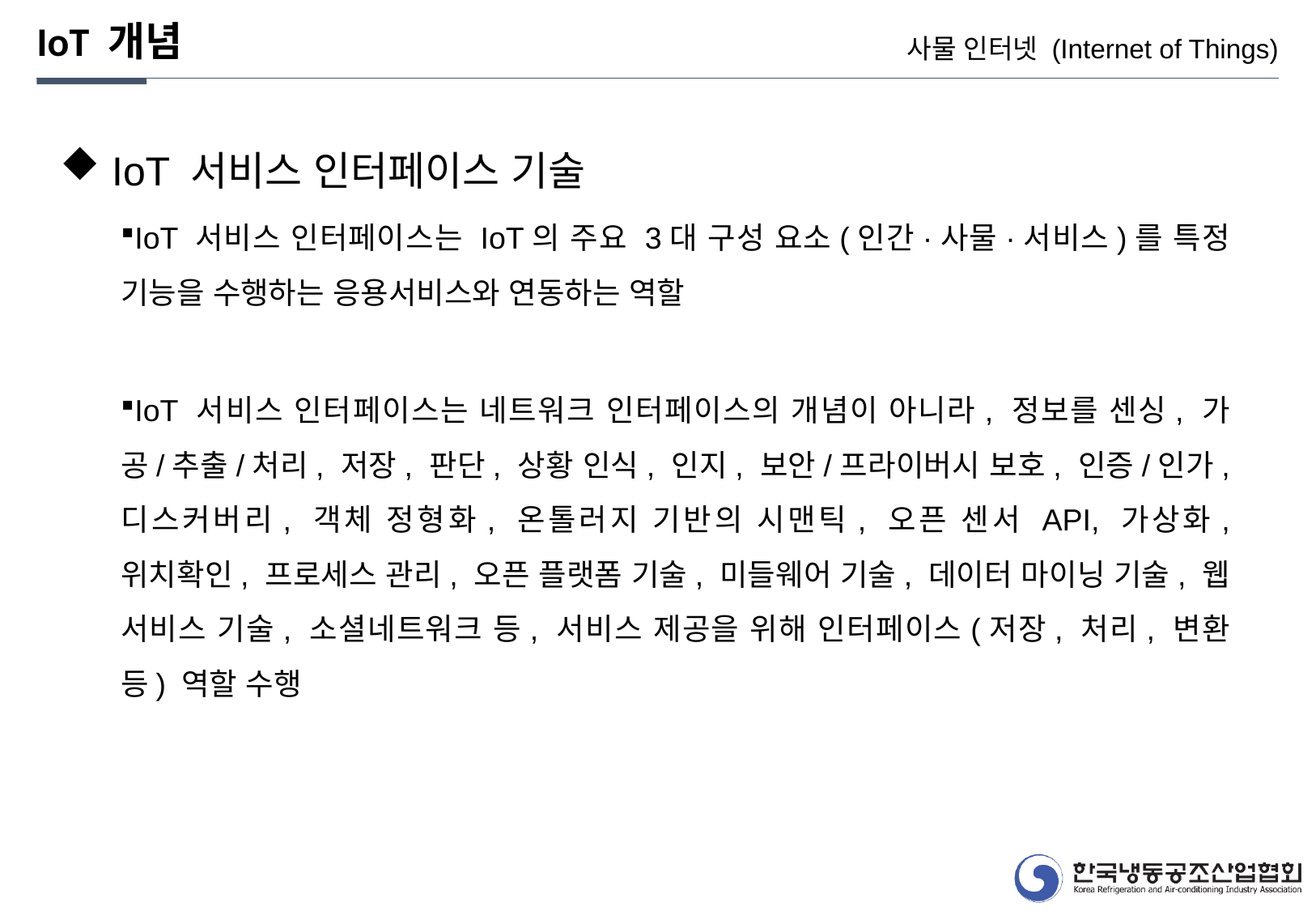

IoT 개념

사물 인터넷 (Internet of Things)

 IoT 서비스 인터페이스 기술
IoT 서비스 인터페이스는 IoT의 주요 3대 구성 요소(인간·사물·서비스)를 특정 기능을 수행하는 응용서비스와 연동하는 역할

IoT 서비스 인터페이스는 네트워크 인터페이스의 개념이 아니라, 정보를 센싱, 가공/추출/처리, 저장, 판단, 상황 인식, 인지, 보안/프라이버시 보호, 인증/인가, 디스커버리, 객체 정형화, 온톨러지 기반의 시맨틱, 오픈 센서 API, 가상화, 위치확인, 프로세스 관리, 오픈 플랫폼 기술, 미들웨어 기술, 데이터 마이닝 기술, 웹 서비스 기술, 소셜네트워크 등, 서비스 제공을 위해 인터페이스(저장, 처리, 변환 등) 역할 수행